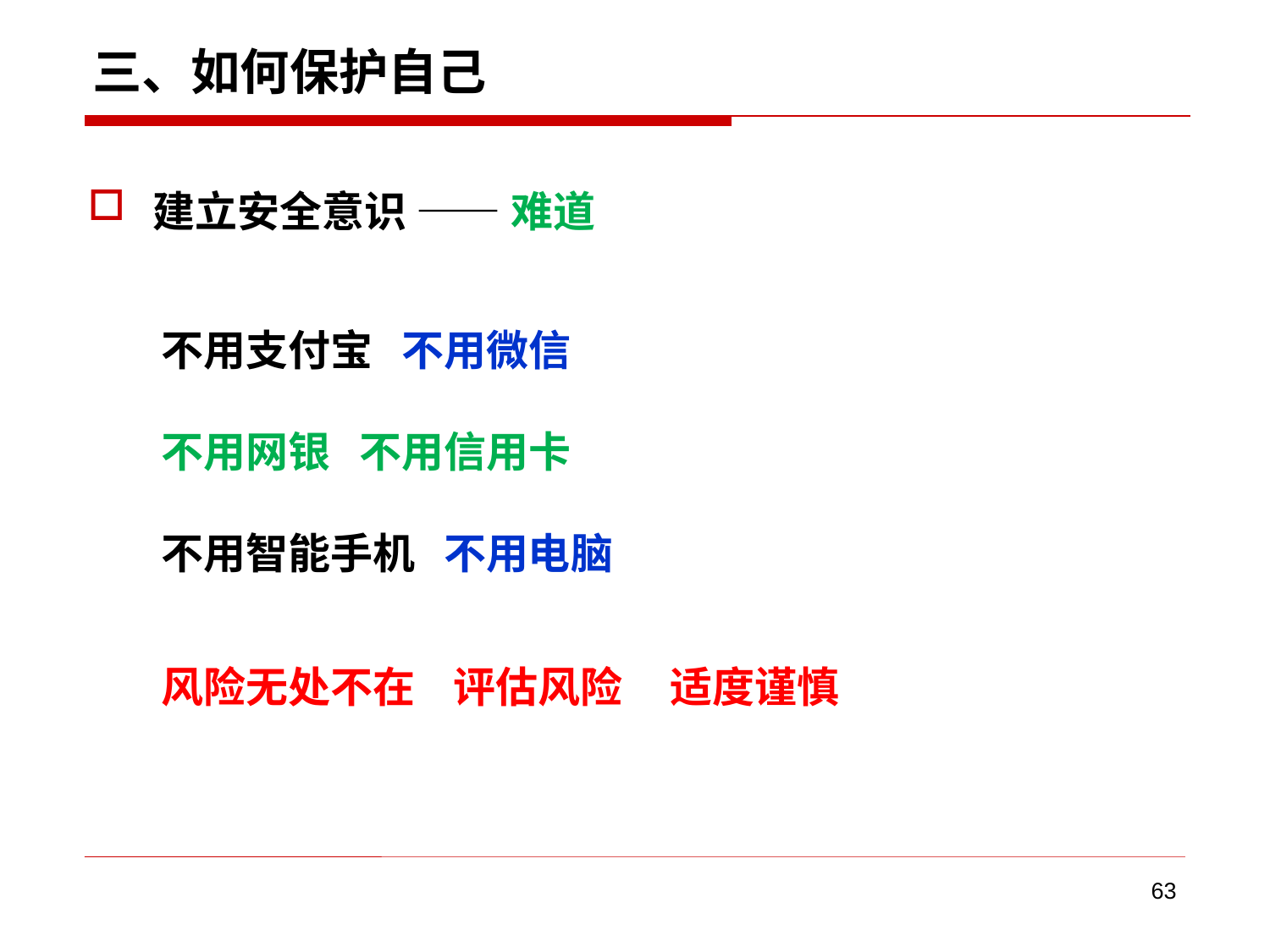

# 三、如何保护自己
建立安全意识 —— 难道

不用支付宝   不用微信

不用网银   不用信用卡

不用智能手机   不用电脑
风险无处不在    评估风险     适度谨慎